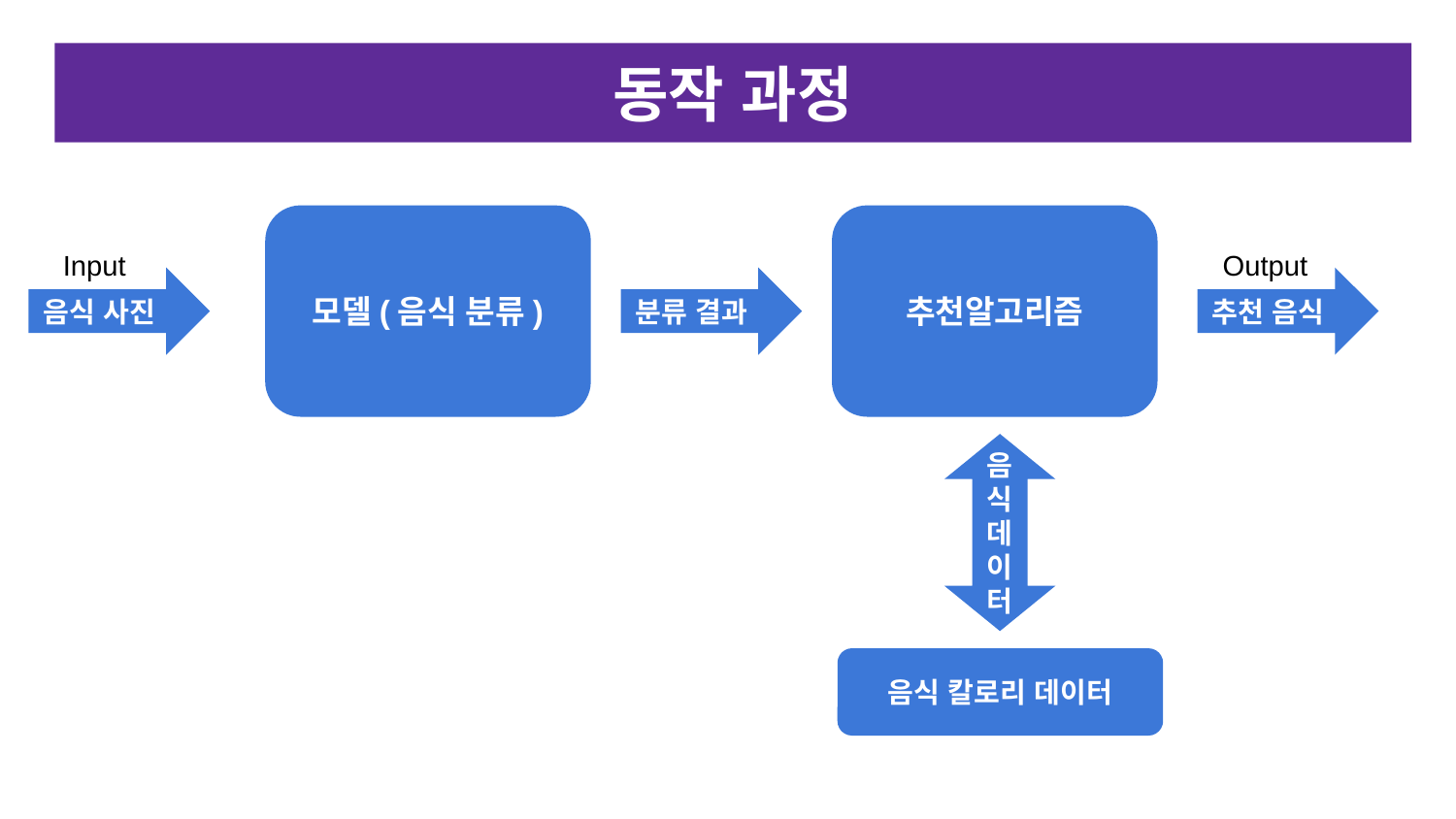

# 동작 과정
모델(음식 분류)
추천알고리즘
음식 사진
분류 결과
추천 음식
음식 데이터
음식 칼로리 데이터
Output
Input